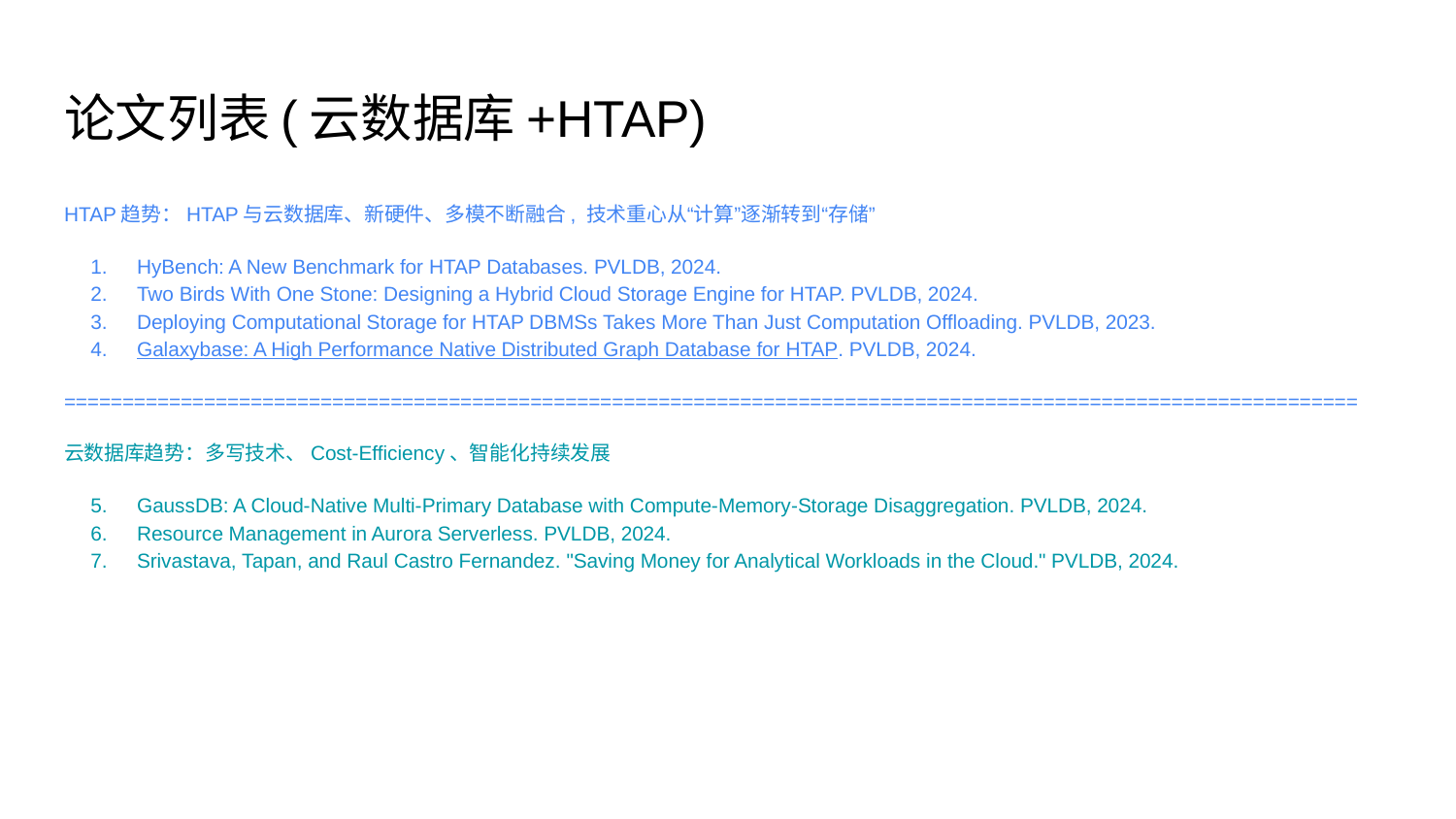

# 论文列表(云数据库+HTAP)
HTAP趋势：HTAP与云数据库、新硬件、多模不断融合, 技术重心从“计算”逐渐转到“存储”
HyBench: A New Benchmark for HTAP Databases. PVLDB, 2024.
Two Birds With One Stone: Designing a Hybrid Cloud Storage Engine for HTAP. PVLDB, 2024.
Deploying Computational Storage for HTAP DBMSs Takes More Than Just Computation Offloading. PVLDB, 2023.
Galaxybase: A High Performance Native Distributed Graph Database for HTAP. PVLDB, 2024.
===============================================================================================================
云数据库趋势：多写技术、Cost-Efficiency、智能化持续发展
GaussDB: A Cloud-Native Multi-Primary Database with Compute-Memory-Storage Disaggregation. PVLDB, 2024.
Resource Management in Aurora Serverless. PVLDB, 2024.
Srivastava, Tapan, and Raul Castro Fernandez. "Saving Money for Analytical Workloads in the Cloud." PVLDB, 2024.